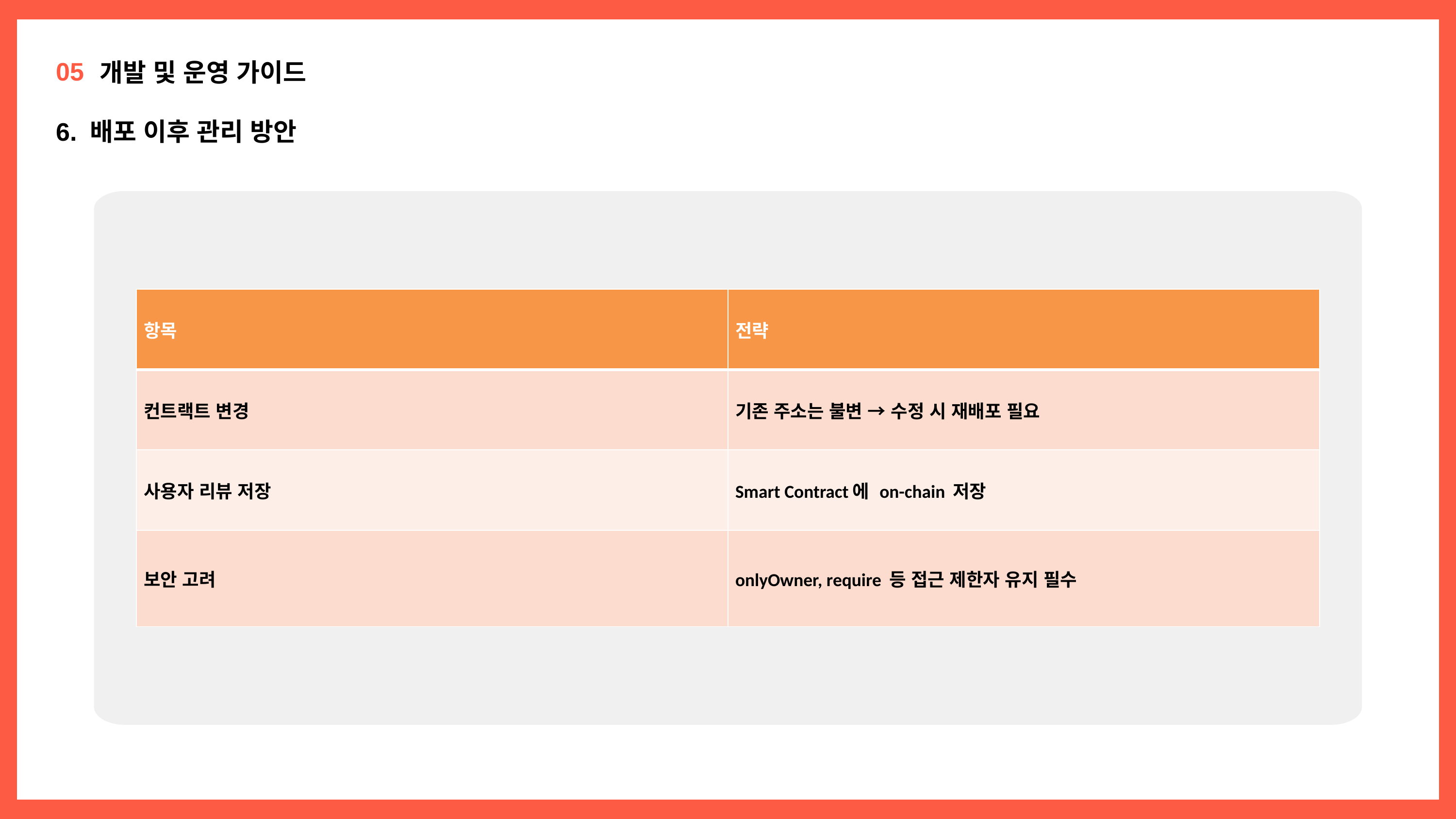

05
개발 및 운영 가이드
6. 배포 이후 관리 방안

| 항목 | 전략 |
| --- | --- |
| 컨트랙트 변경 | 기존 주소는 불변 → 수정 시 재배포 필요 |
| 사용자 리뷰 저장 | Smart Contract에 on-chain 저장 |
| 보안 고려 | onlyOwner, require 등 접근 제한자 유지 필수 |